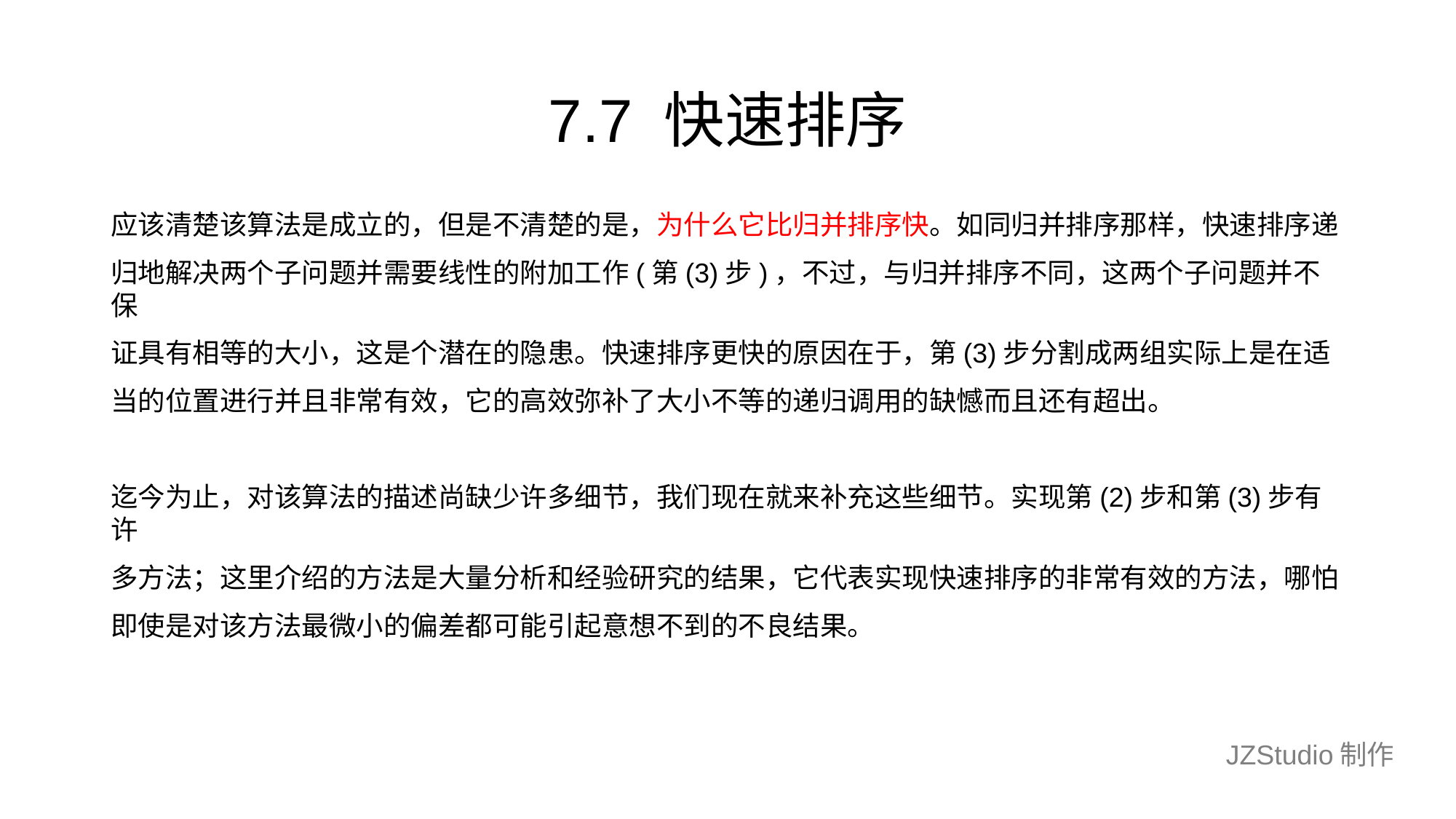

# 7.7 快速排序
应该清楚该算法是成立的，但是不清楚的是，为什么它比归并排序快。如同归并排序那样，快速排序递
归地解决两个子问题并需要线性的附加工作(第(3)步)，不过，与归并排序不同，这两个子问题并不保
证具有相等的大小，这是个潜在的隐患。快速排序更快的原因在于，第(3)步分割成两组实际上是在适
当的位置进行并且非常有效，它的高效弥补了大小不等的递归调用的缺憾而且还有超出。

迄今为止，对该算法的描述尚缺少许多细节，我们现在就来补充这些细节。实现第(2)步和第(3)步有许
多方法；这里介绍的方法是大量分析和经验研究的结果，它代表实现快速排序的非常有效的方法，哪怕
即使是对该方法最微小的偏差都可能引起意想不到的不良结果。